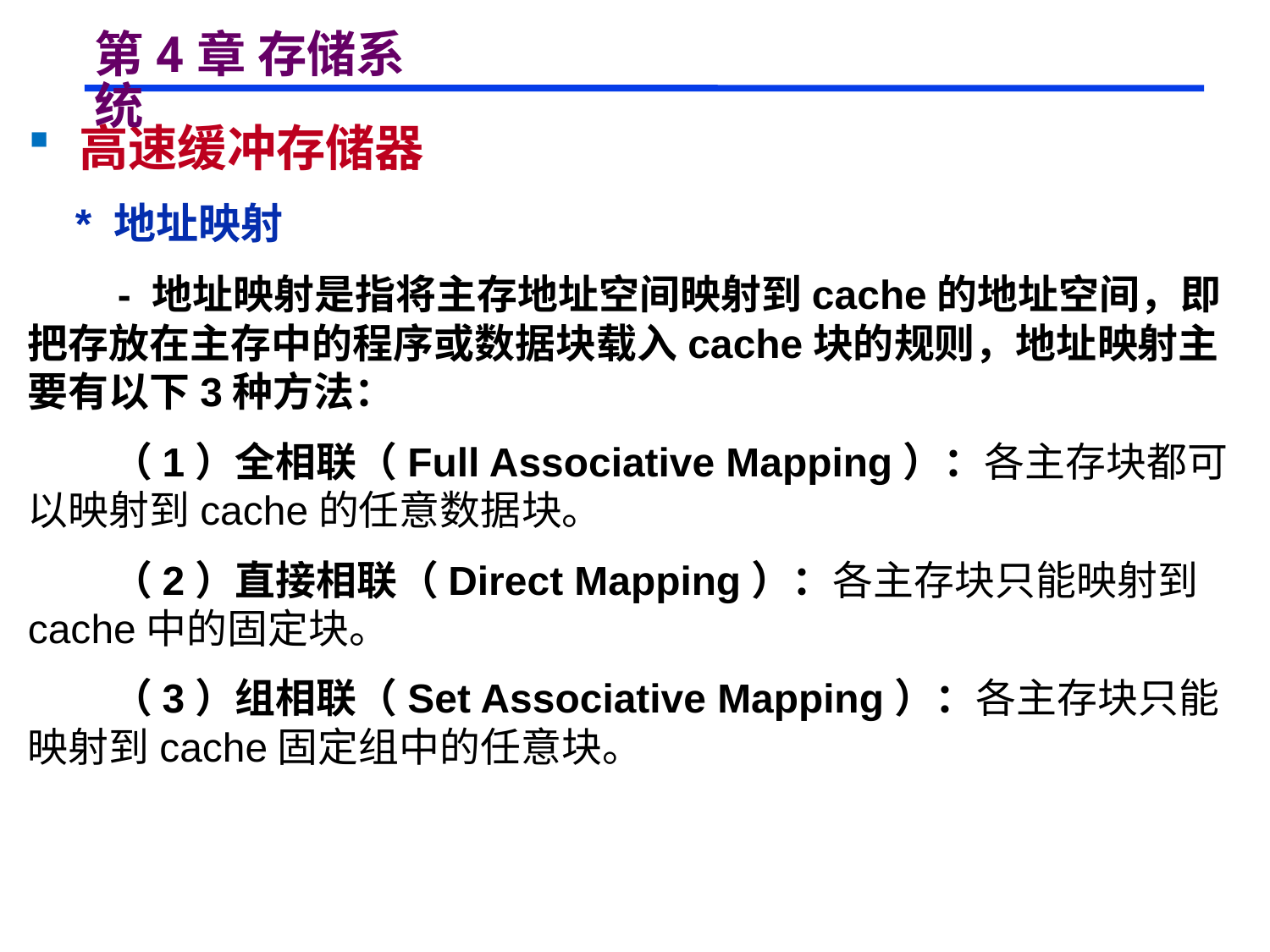

# 第4章 存储系统
 高速缓冲存储器
    * 地址映射
        - 地址映射是指将主存地址空间映射到cache的地址空间，即把存放在主存中的程序或数据块载入cache块的规则，地址映射主要有以下3种方法：
        （1）全相联（Full Associative Mapping）：各主存块都可以映射到cache的任意数据块。
        （2）直接相联（Direct Mapping）：各主存块只能映射到cache中的固定块。
        （3）组相联（Set Associative Mapping）：各主存块只能映射到cache固定组中的任意块。